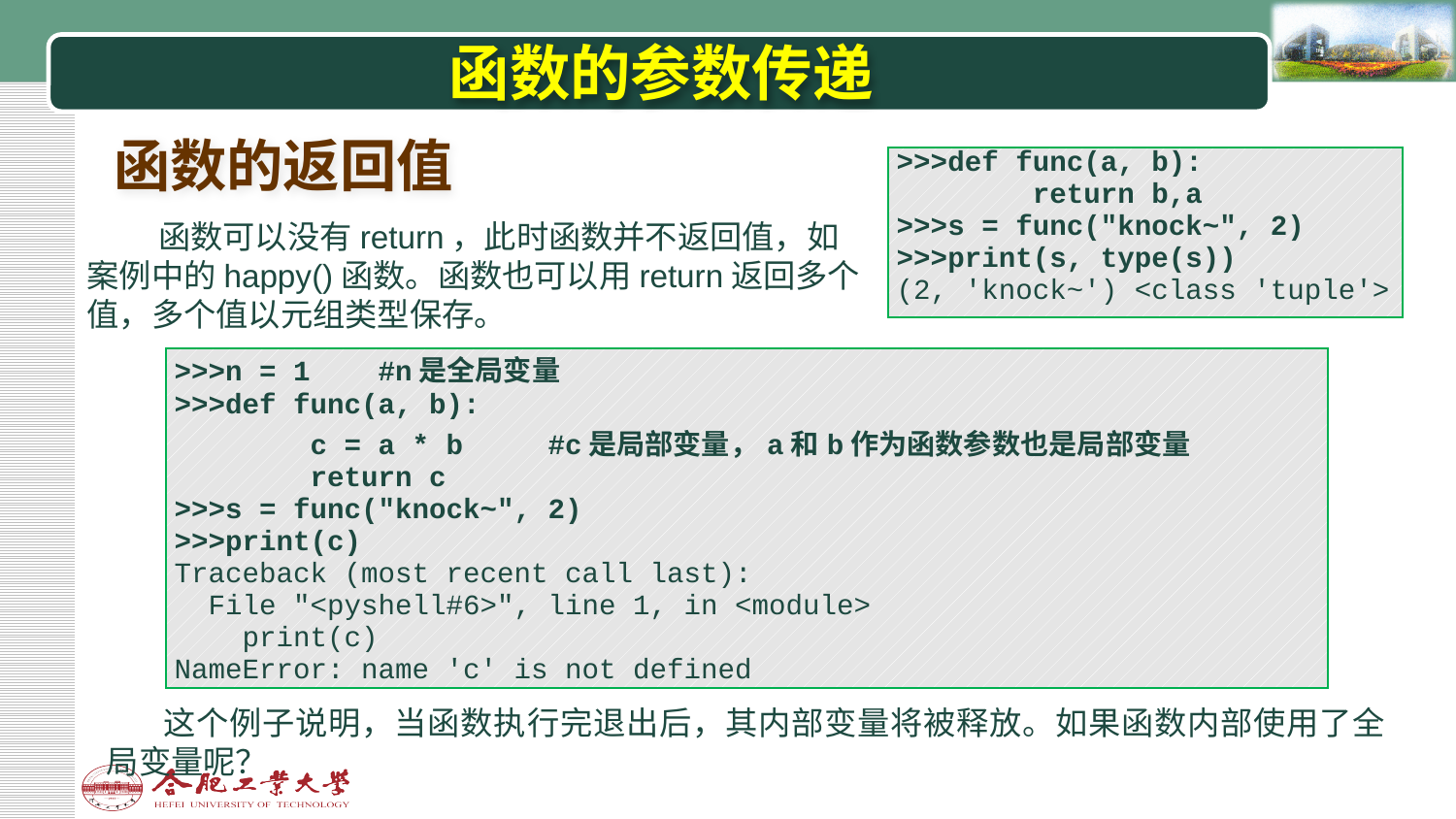

# 函数的参数传递
函数的返回值
| >>>def func(a, b): return b,a >>>s = func("knock~", 2) >>>print(s, type(s)) (2, 'knock~') <class 'tuple'> |
| --- |
函数可以没有return，此时函数并不返回值，如案例中的happy()函数。函数也可以用return返回多个值，多个值以元组类型保存。
| >>>n = 1 #n是全局变量 >>>def func(a, b): c = a \* b #c是局部变量，a和b作为函数参数也是局部变量 return c >>>s = func("knock~", 2) >>>print(c) Traceback (most recent call last): File "<pyshell#6>", line 1, in <module> print(c) NameError: name 'c' is not defined |
| --- |
这个例子说明，当函数执行完退出后，其内部变量将被释放。如果函数内部使用了全局变量呢？